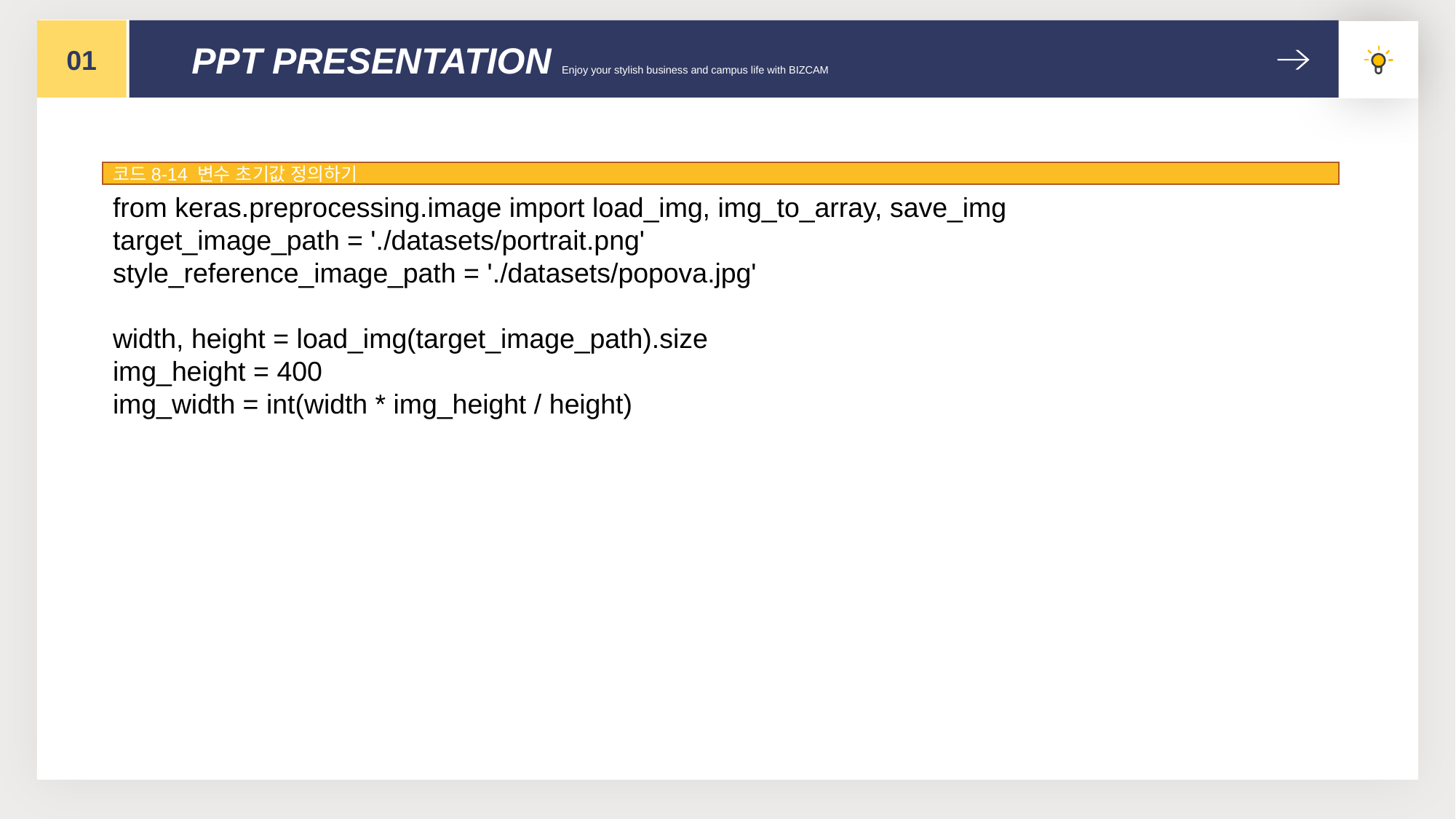

01
PPT PRESENTATION Enjoy your stylish business and campus life with BIZCAM

코드8-14 변수 초기값 정의하기
from keras.preprocessing.image import load_img, img_to_array, save_img
target_image_path = './datasets/portrait.png'
style_reference_image_path = './datasets/popova.jpg'

width, height = load_img(target_image_path).size
img_height = 400
img_width = int(width * img_height / height)